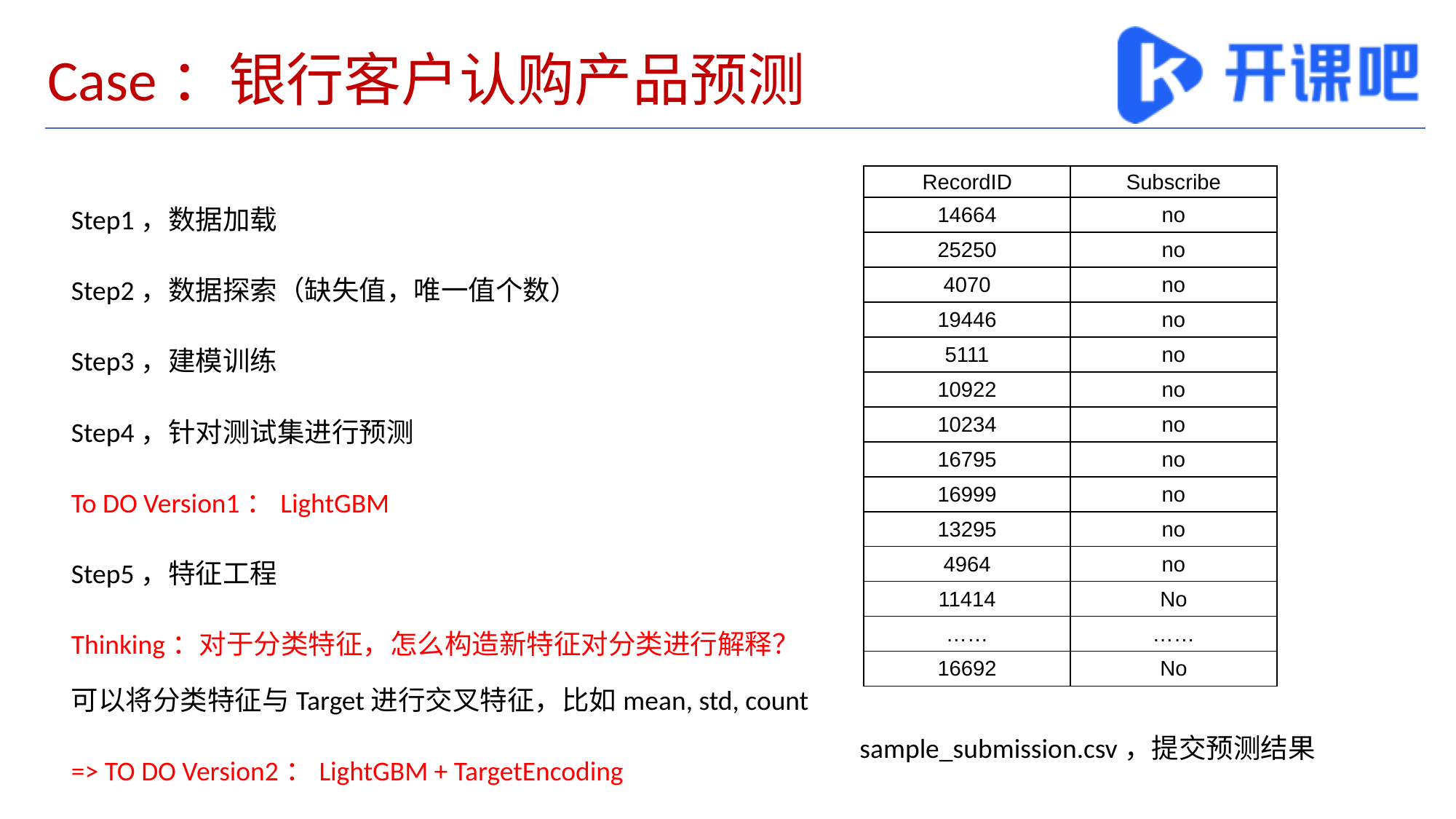

# Case：银行客户认购产品预测
| RecordID | Subscribe |
| --- | --- |
| 14664 | no |
| 25250 | no |
| 4070 | no |
| 19446 | no |
| 5111 | no |
| 10922 | no |
| 10234 | no |
| 16795 | no |
| 16999 | no |
| 13295 | no |
| 4964 | no |
| 11414 | No |
| …… | …… |
| 16692 | No |
Step1，数据加载
Step2，数据探索（缺失值，唯一值个数）
Step3，建模训练
Step4，针对测试集进行预测
To DO Version1：LightGBM
Step5，特征工程
Thinking：对于分类特征，怎么构造新特征对分类进行解释？可以将分类特征与Target进行交叉特征，比如mean, std, count
=> TO DO Version2：LightGBM + TargetEncoding
sample_submission.csv，提交预测结果